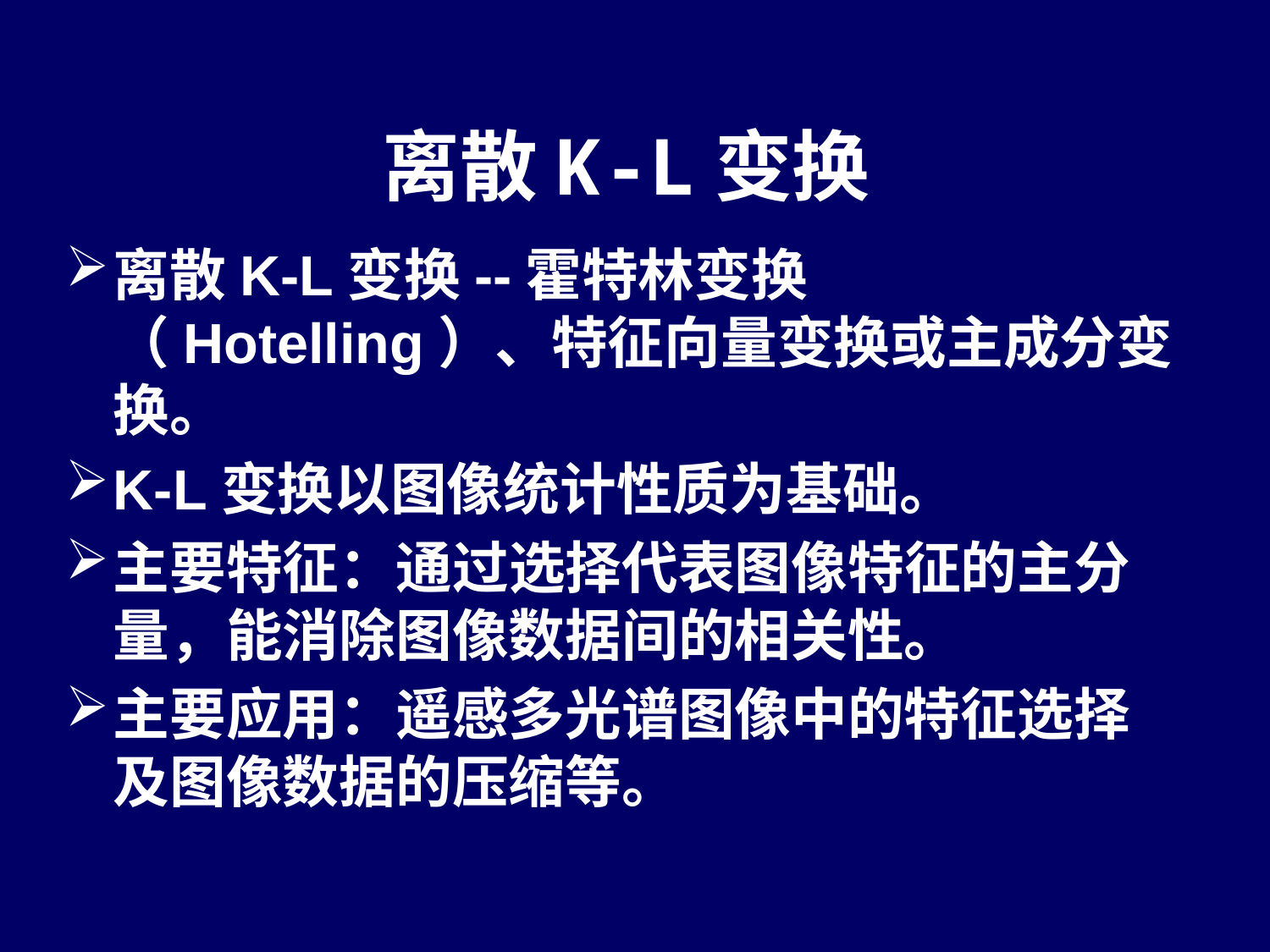

# 离散K-L变换
离散K-L变换--霍特林变换（Hotelling）、特征向量变换或主成分变换。
K-L变换以图像统计性质为基础。
主要特征：通过选择代表图像特征的主分量，能消除图像数据间的相关性。
主要应用：遥感多光谱图像中的特征选择及图像数据的压缩等。